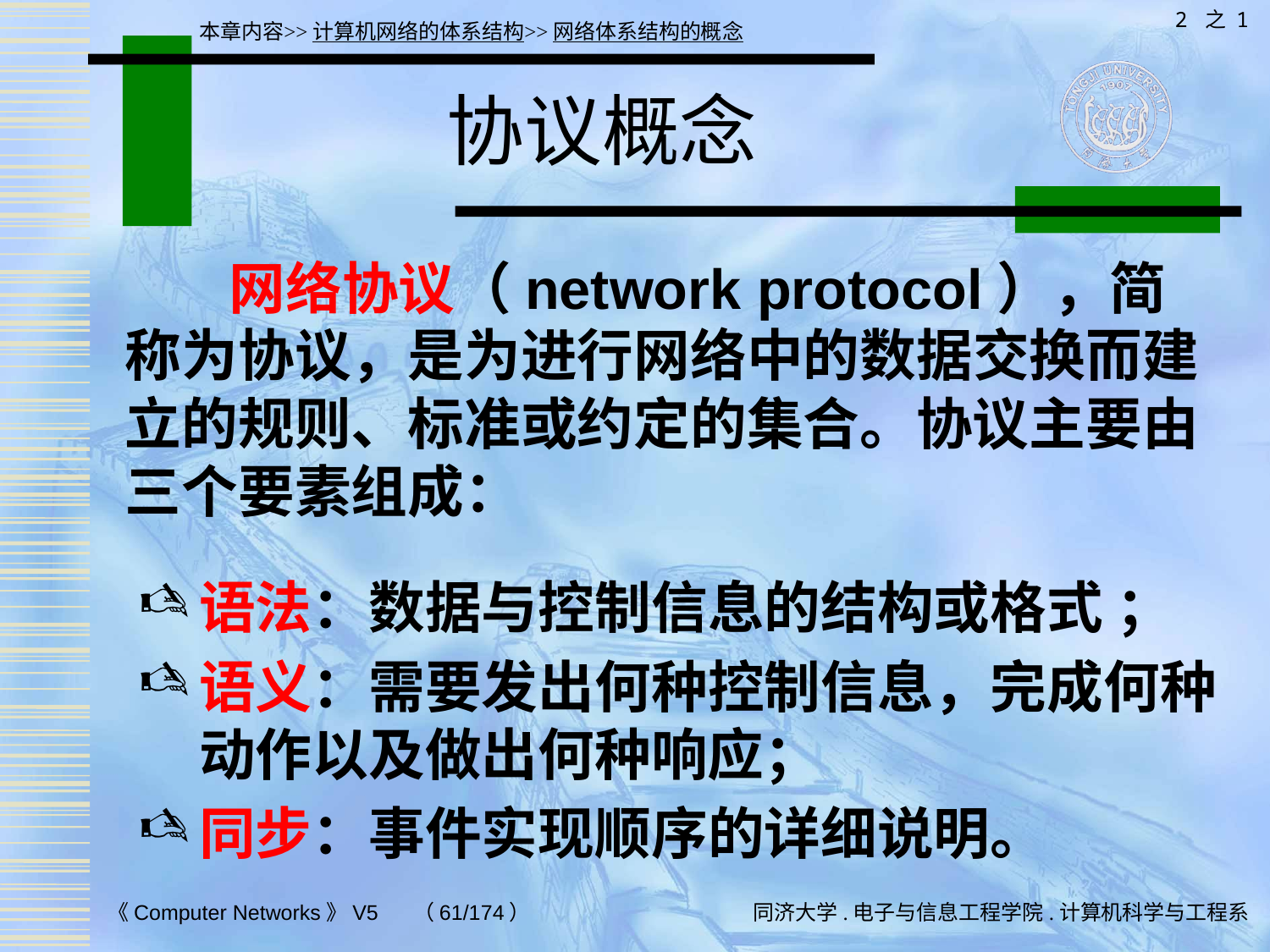

2 之 1
本章内容>>计算机网络的体系结构>>网络体系结构的概念
# 协议概念
       网络协议（network protocol），简称为协议，是为进行网络中的数据交换而建立的规则、标准或约定的集合。协议主要由三个要素组成：
语法：数据与控制信息的结构或格式 ；
语义：需要发出何种控制信息，完成何种动作以及做出何种响应；
同步：事件实现顺序的详细说明。